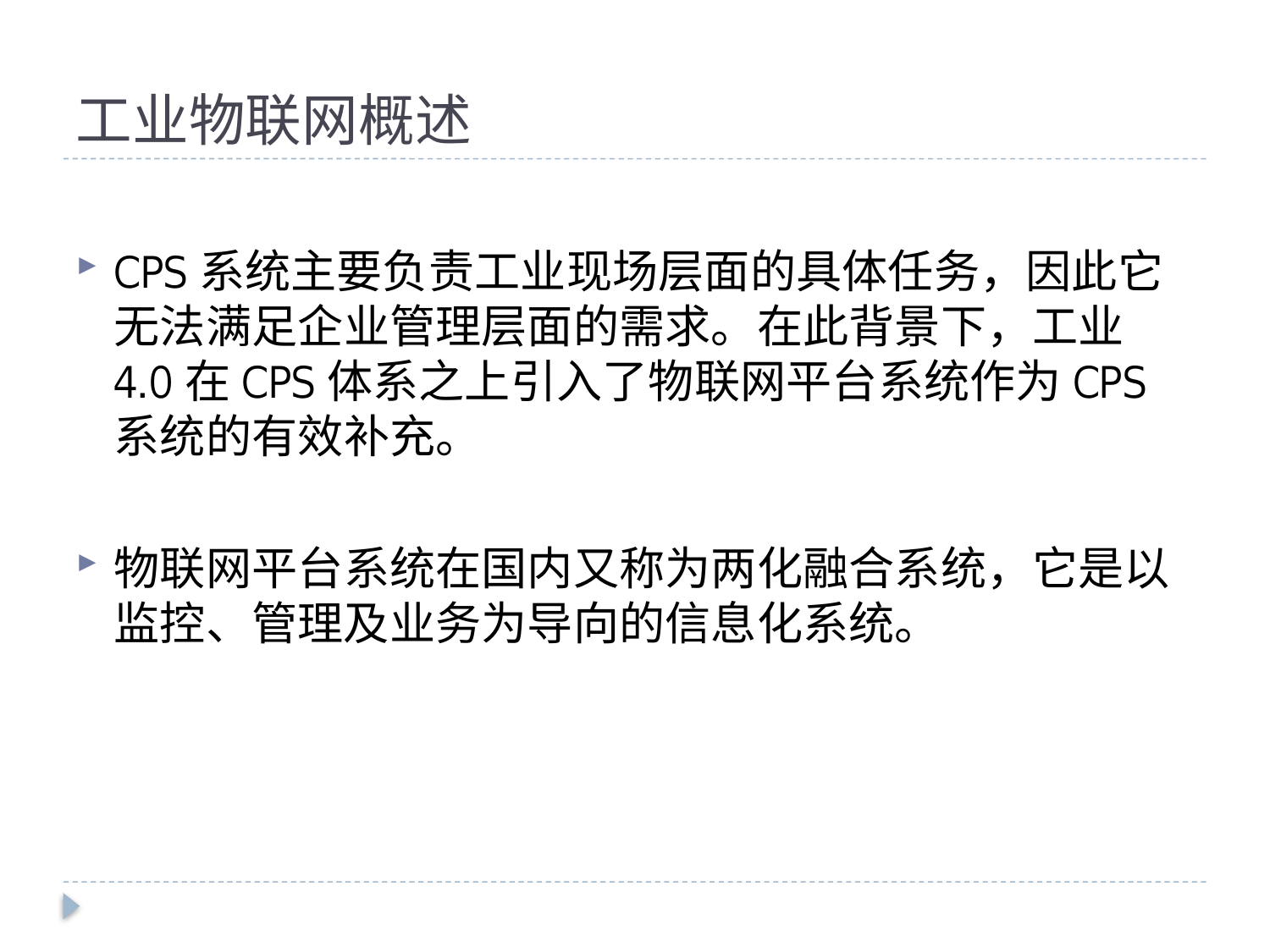

# 工业物联网概述
CPS系统主要负责工业现场层面的具体任务，因此它无法满足企业管理层面的需求。在此背景下，工业4.0在CPS体系之上引入了物联网平台系统作为CPS系统的有效补充。

物联网平台系统在国内又称为两化融合系统，它是以监控、管理及业务为导向的信息化系统。